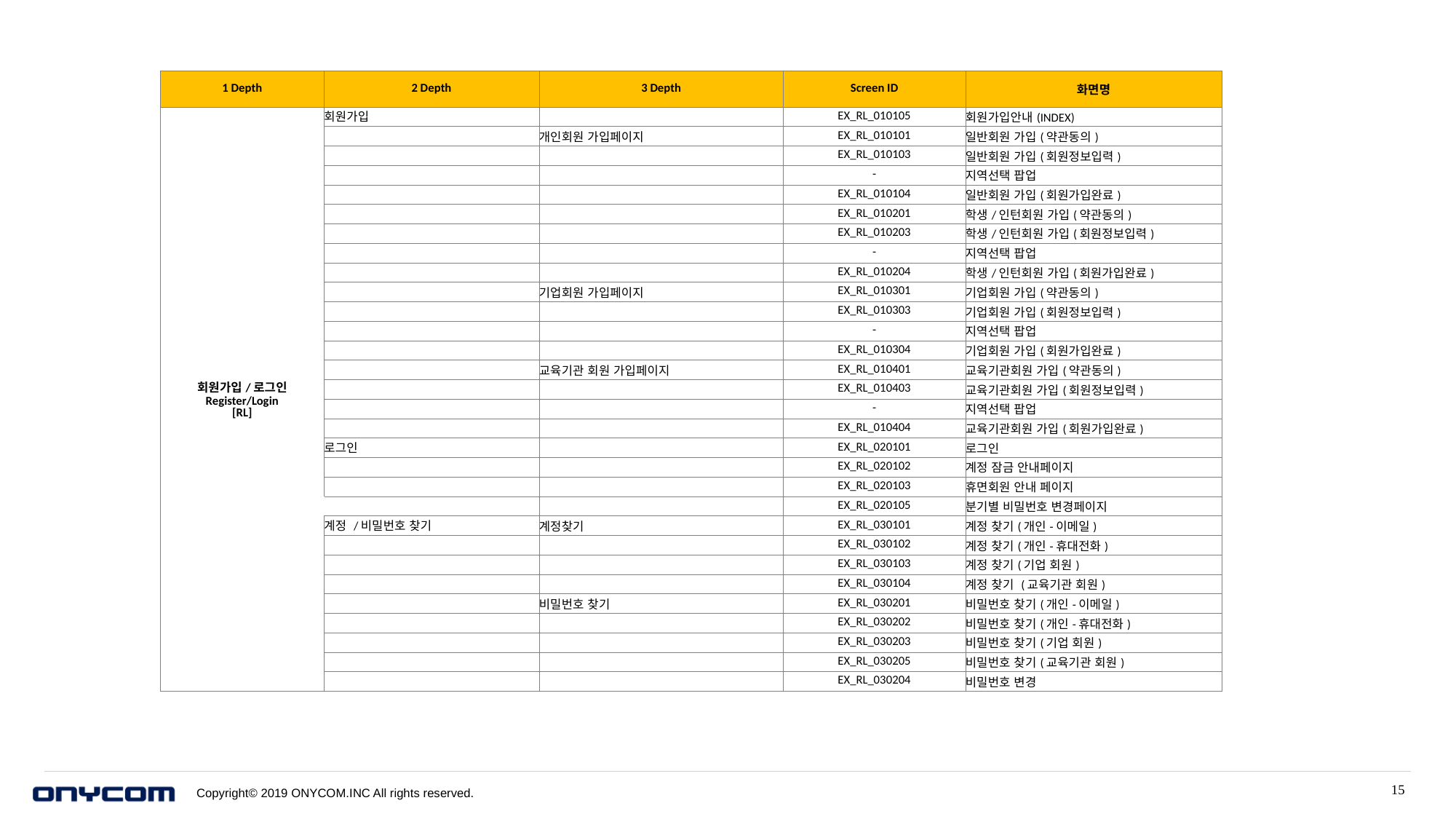

| 1 Depth | 2 Depth | 3 Depth | Screen ID | 화면명 |
| --- | --- | --- | --- | --- |
| 회원가입/로그인 Register/Login [RL] | 회원가입 |  | EX\_RL\_010105 | 회원가입안내(INDEX) |
|  |  | 개인회원 가입페이지 | EX\_RL\_010101 | 일반회원 가입(약관동의) |
|  |  |  | EX\_RL\_010103 | 일반회원 가입(회원정보입력) |
|  |  |  | - | 지역선택 팝업 |
|  |  |  | EX\_RL\_010104 | 일반회원 가입(회원가입완료) |
|  |  |  | EX\_RL\_010201 | 학생/인턴회원 가입(약관동의) |
|  |  |  | EX\_RL\_010203 | 학생/인턴회원 가입(회원정보입력) |
|  |  |  | - | 지역선택 팝업 |
|  |  |  | EX\_RL\_010204 | 학생/인턴회원 가입(회원가입완료) |
|  |  | 기업회원 가입페이지 | EX\_RL\_010301 | 기업회원 가입(약관동의) |
|  |  |  | EX\_RL\_010303 | 기업회원 가입(회원정보입력) |
|  |  |  | - | 지역선택 팝업 |
|  |  |  | EX\_RL\_010304 | 기업회원 가입(회원가입완료) |
|  |  | 교육기관 회원 가입페이지 | EX\_RL\_010401 | 교육기관회원 가입(약관동의) |
|  |  |  | EX\_RL\_010403 | 교육기관회원 가입(회원정보입력) |
|  |  |  | - | 지역선택 팝업 |
|  |  |  | EX\_RL\_010404 | 교육기관회원 가입(회원가입완료) |
|  | 로그인 |  | EX\_RL\_020101 | 로그인 |
|  |  |  | EX\_RL\_020102 | 계정 잠금 안내페이지 |
|  |  |  | EX\_RL\_020103 | 휴면회원 안내 페이지 |
|  |  |  | EX\_RL\_020105 | 분기별 비밀번호 변경페이지 |
|  | 계정 /비밀번호 찾기 | 계정찾기 | EX\_RL\_030101 | 계정 찾기(개인-이메일) |
|  |  |  | EX\_RL\_030102 | 계정 찾기(개인-휴대전화) |
|  |  |  | EX\_RL\_030103 | 계정 찾기(기업 회원) |
|  |  |  | EX\_RL\_030104 | 계정 찾기 (교육기관 회원) |
|  |  | 비밀번호 찾기 | EX\_RL\_030201 | 비밀번호 찾기(개인-이메일) |
|  |  |  | EX\_RL\_030202 | 비밀번호 찾기(개인-휴대전화) |
|  |  |  | EX\_RL\_030203 | 비밀번호 찾기(기업 회원) |
|  |  |  | EX\_RL\_030205 | 비밀번호 찾기(교육기관 회원) |
|  |  |  | EX\_RL\_030204 | 비밀번호 변경 |
15